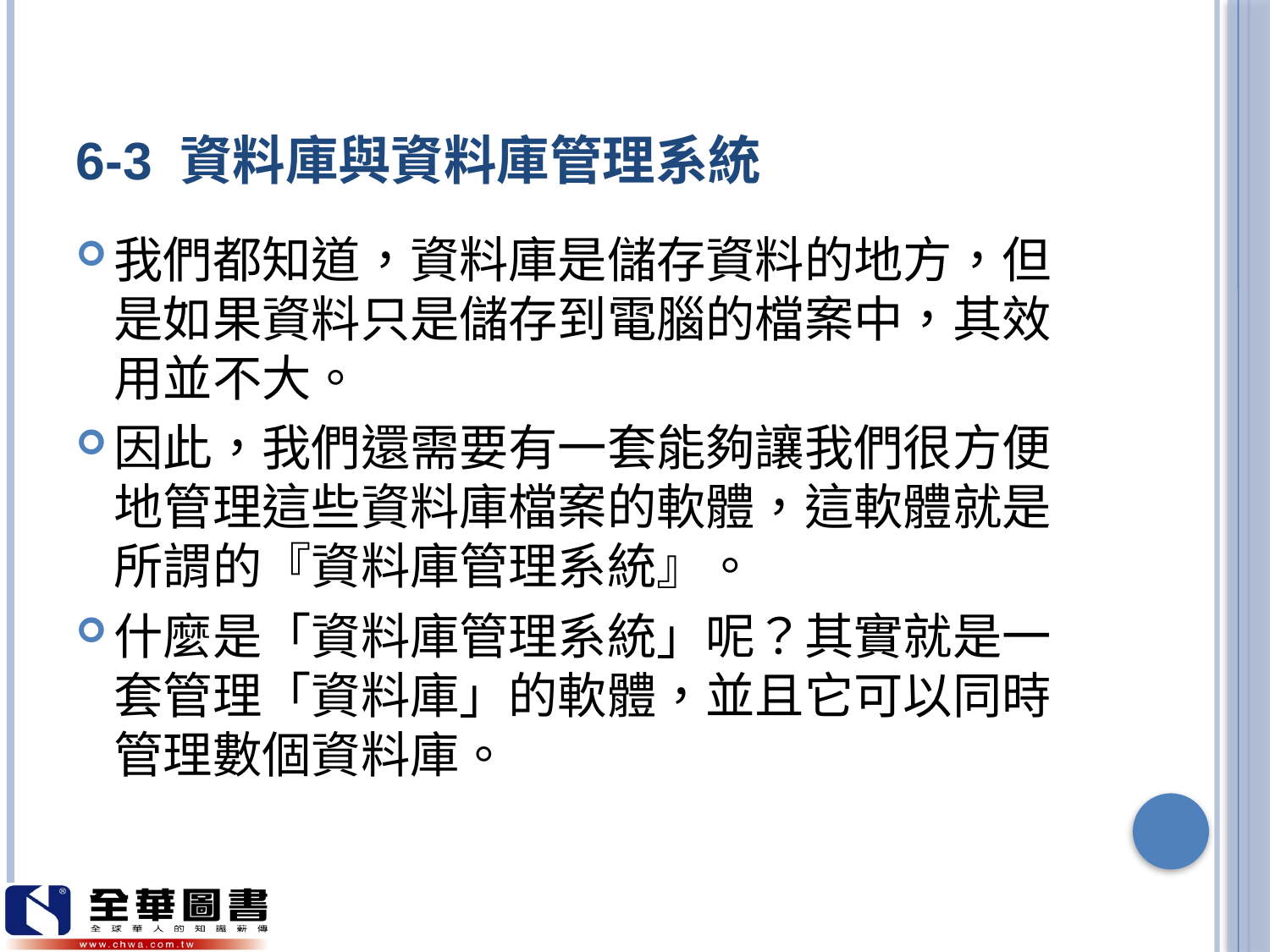

# 6-3 資料庫與資料庫管理系統
我們都知道，資料庫是儲存資料的地方，但是如果資料只是儲存到電腦的檔案中，其效用並不大。
因此，我們還需要有一套能夠讓我們很方便地管理這些資料庫檔案的軟體，這軟體就是所謂的『資料庫管理系統』。
什麼是「資料庫管理系統」呢？其實就是一套管理「資料庫」的軟體，並且它可以同時管理數個資料庫。